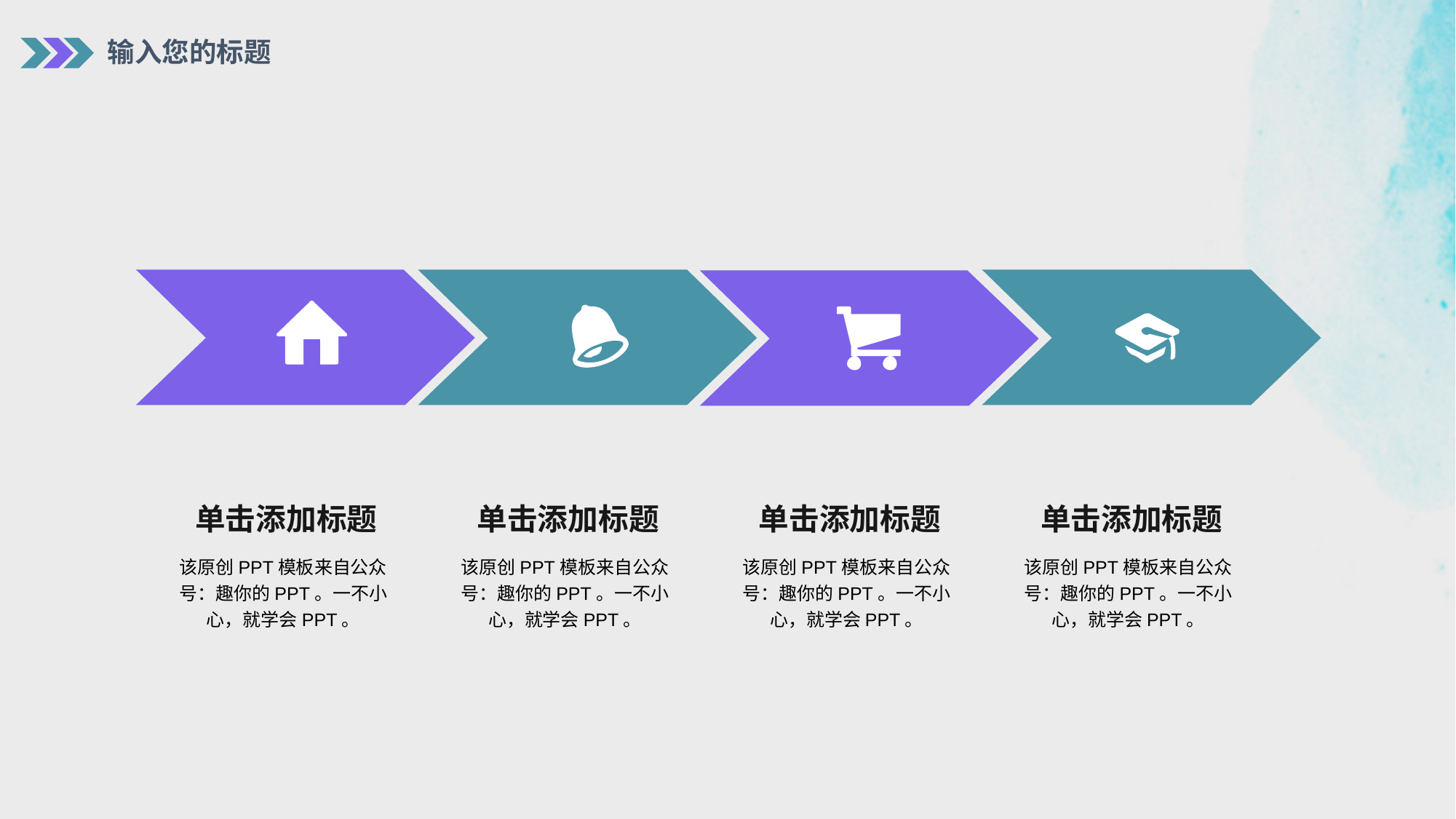

输入您的标题

单击添加标题
单击添加标题
单击添加标题
单击添加标题
该原创PPT模板来自公众号：趣你的PPT。一不小心，就学会PPT。
该原创PPT模板来自公众号：趣你的PPT。一不小心，就学会PPT。
该原创PPT模板来自公众号：趣你的PPT。一不小心，就学会PPT。
该原创PPT模板来自公众号：趣你的PPT。一不小心，就学会PPT。